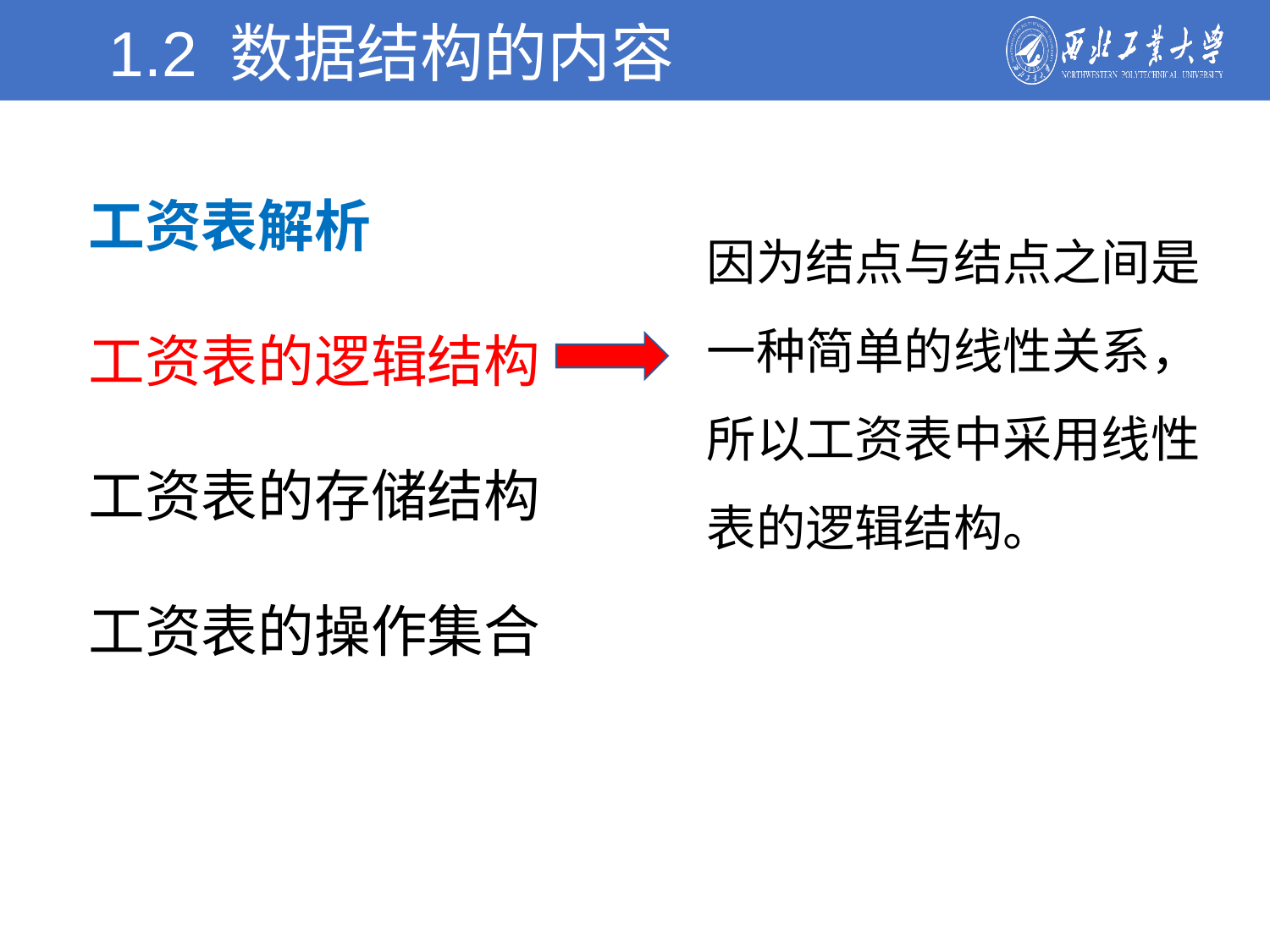

1.2 数据结构的内容
学校简介
工资表解析

工资表的逻辑结构

工资表的存储结构

工资表的操作集合
因为结点与结点之间是一种简单的线性关系，所以工资表中采用线性表的逻辑结构。

32